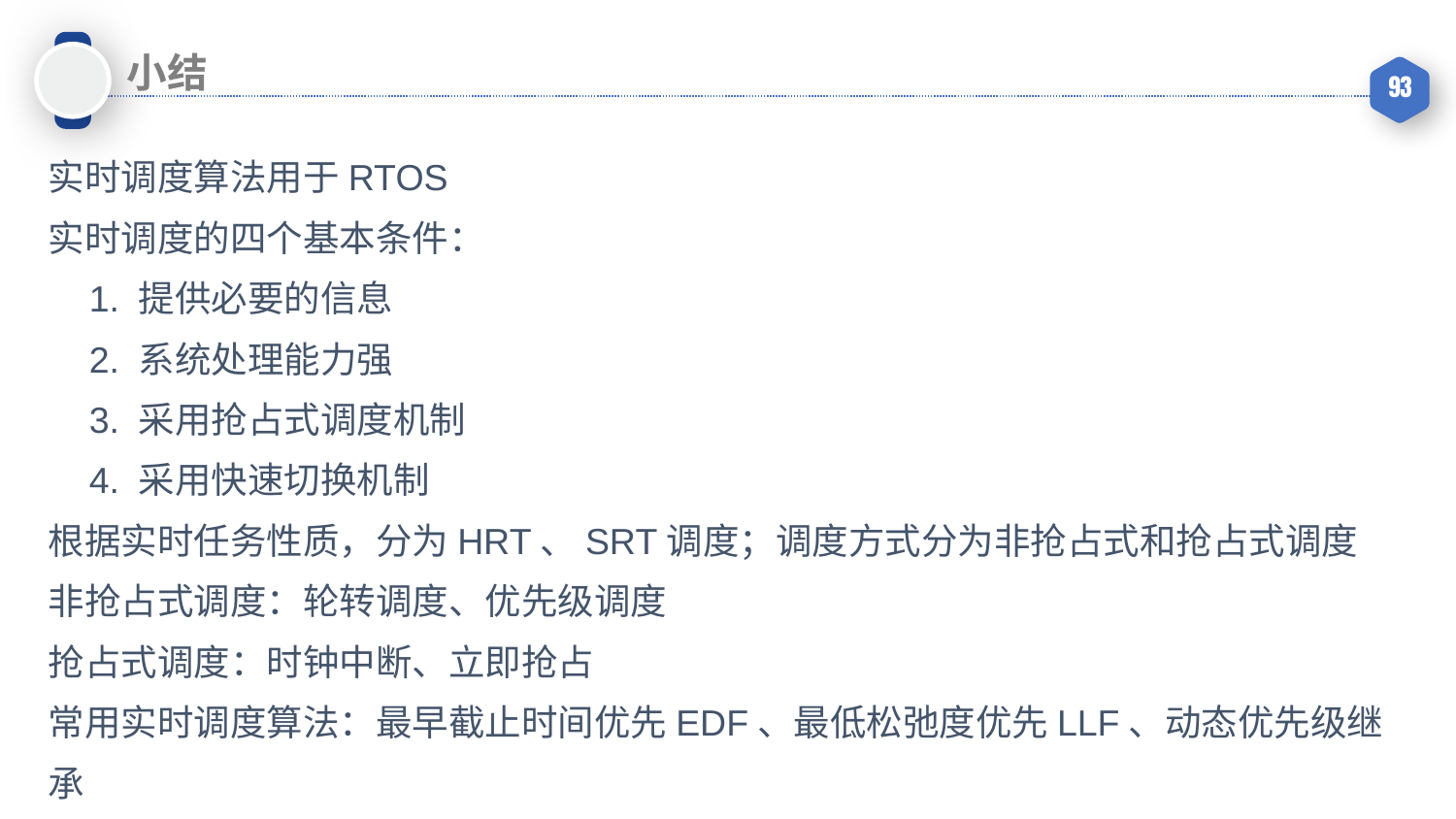

小结
实时调度算法用于RTOS
实时调度的四个基本条件：
    1. 提供必要的信息
    2. 系统处理能力强
    3. 采用抢占式调度机制
    4. 采用快速切换机制
根据实时任务性质，分为HRT、SRT调度；调度方式分为非抢占式和抢占式调度
非抢占式调度：轮转调度、优先级调度
抢占式调度：时钟中断、立即抢占
常用实时调度算法：最早截止时间优先EDF、最低松弛度优先LLF、动态优先级继承